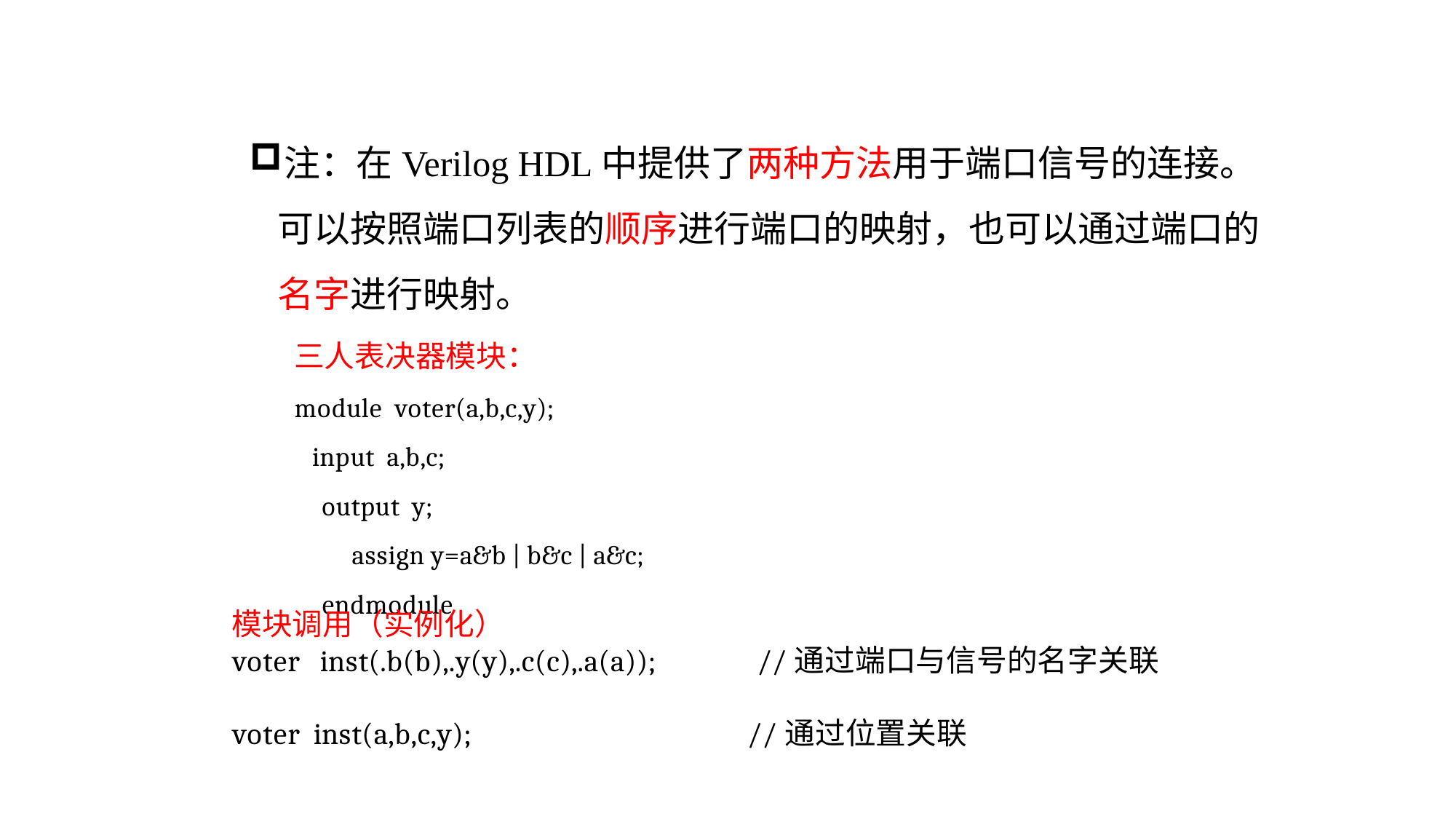

注：在Verilog HDL中提供了两种方法用于端口信号的连接。可以按照端口列表的顺序进行端口的映射，也可以通过端口的名字进行映射。
三人表决器模块：
module  voter(a,b,c,y);
   input  a,b,c;
output  y;
     assign y=a&b | b&c | a&c;
endmodule
模块调用（实例化）
voter   inst(.b(b),.y(y),.c(c),.a(a));               //通过端口与信号的名字关联

voter  inst(a,b,c,y);                                         //通过位置关联